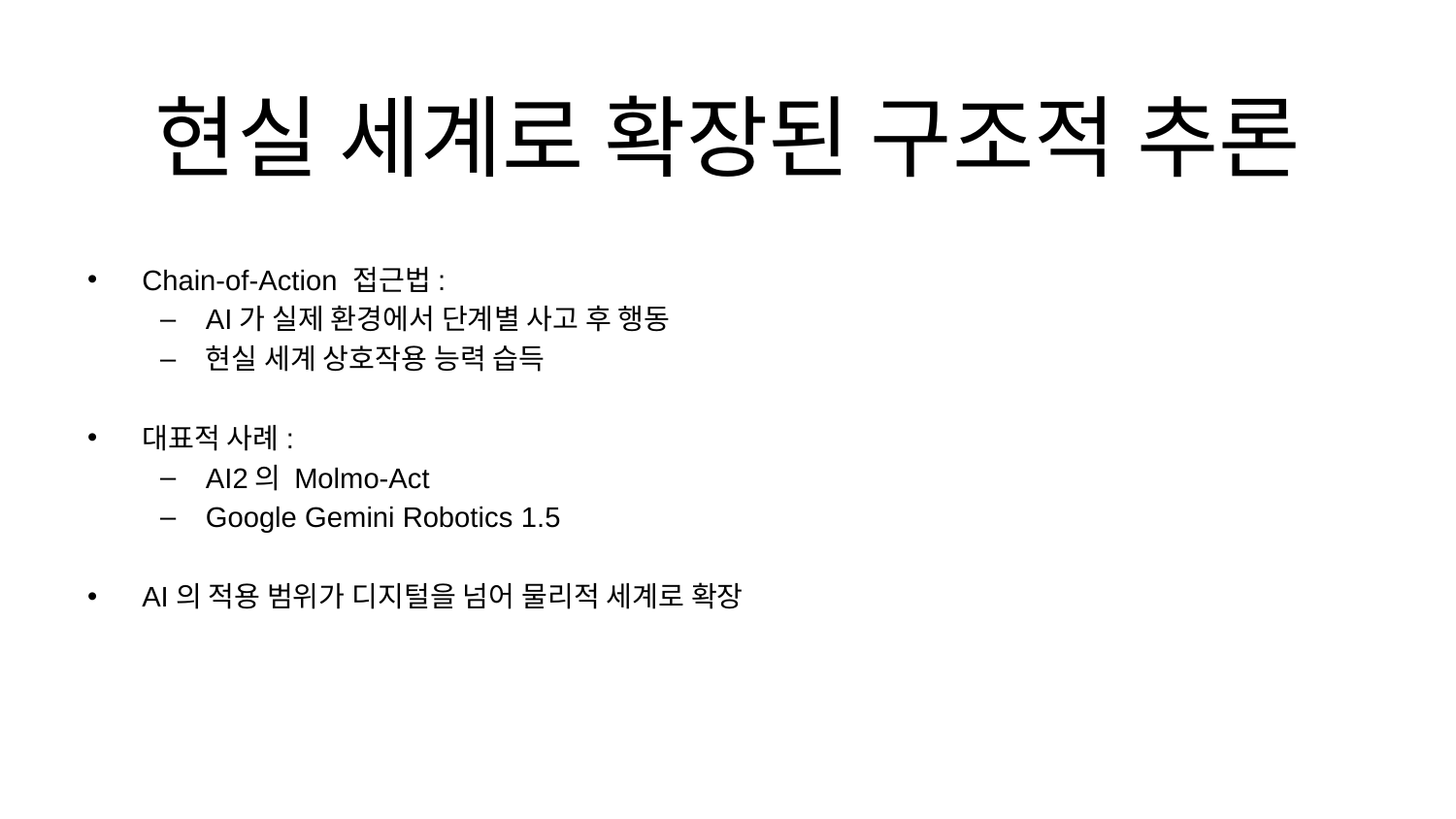

# 현실 세계로 확장된 구조적 추론
Chain-of-Action 접근법:
AI가 실제 환경에서 단계별 사고 후 행동
현실 세계 상호작용 능력 습득

대표적 사례:
AI2의 Molmo-Act
Google Gemini Robotics 1.5

AI의 적용 범위가 디지털을 넘어 물리적 세계로 확장